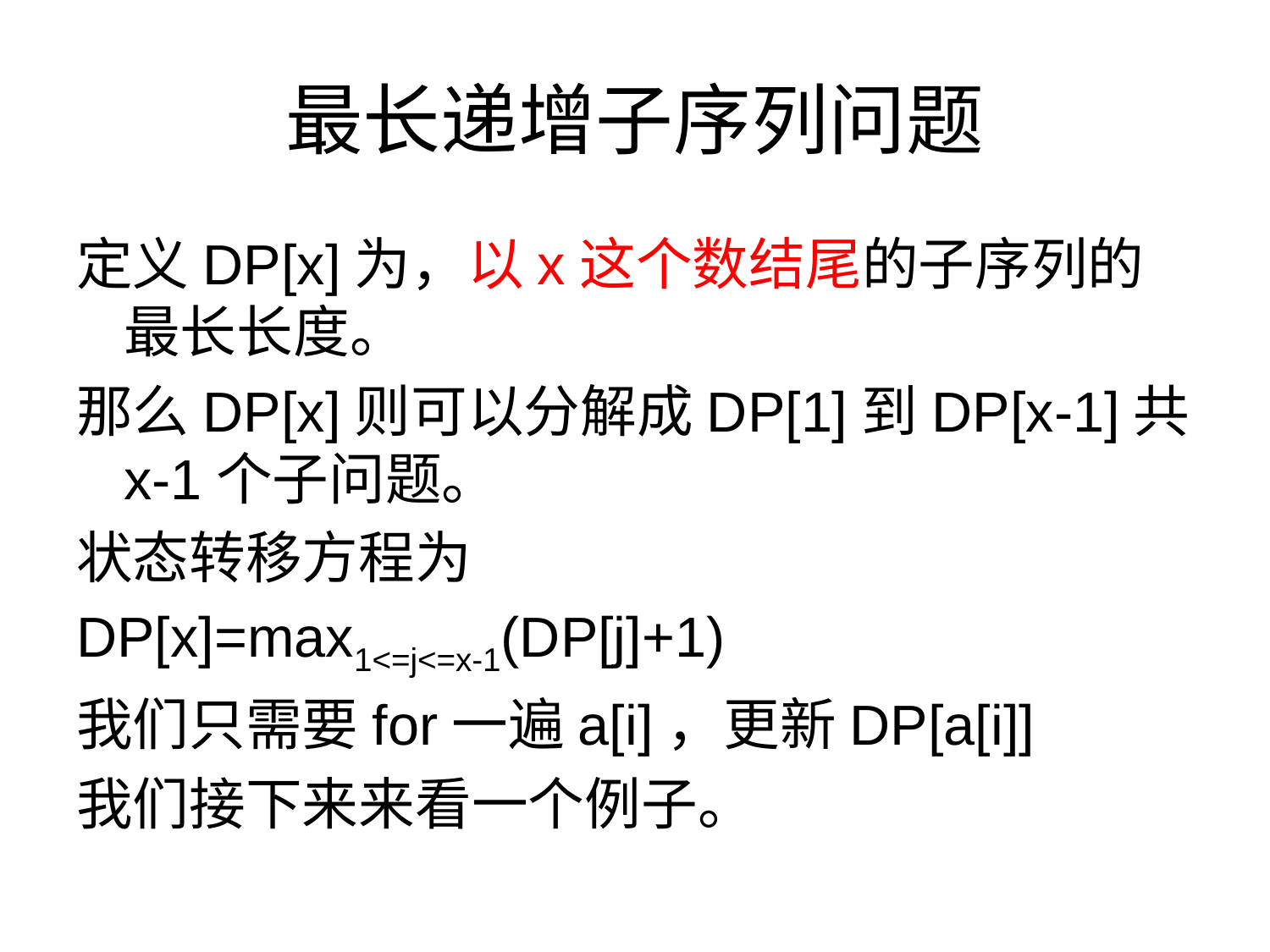

# 最长递增子序列问题
定义DP[x]为，以x这个数结尾的子序列的最长长度。
那么DP[x]则可以分解成DP[1]到DP[x-1]共x-1个子问题。
状态转移方程为
DP[x]=max1<=j<=x-1(DP[j]+1)
我们只需要for一遍a[i]，更新DP[a[i]]
我们接下来来看一个例子。